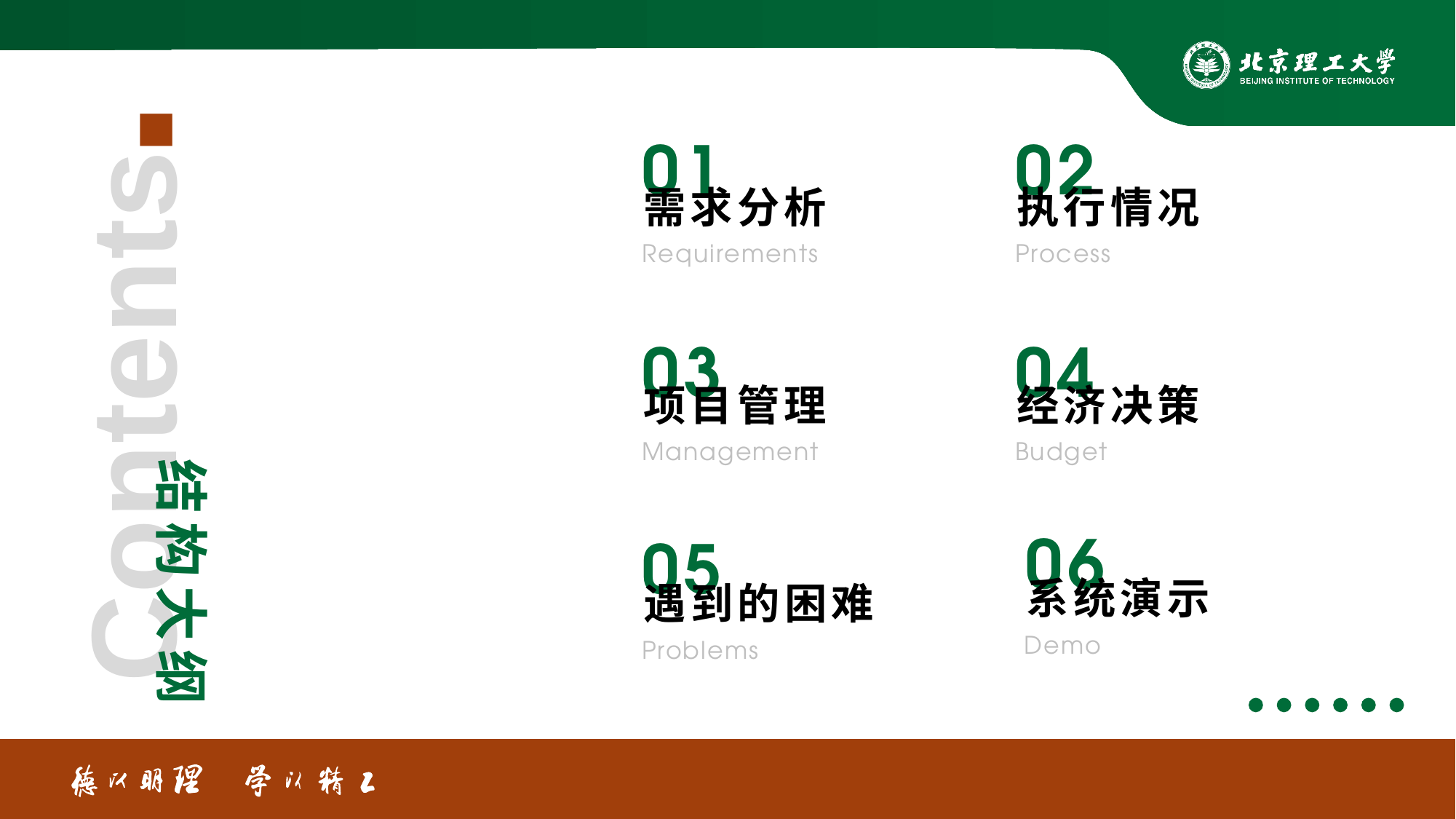

01
需求分析
Requirements
02
执行情况
Process

03
项目管理
Management
04
经济决策
Budget
06
系统演示
Demo
05
遇到的困难
Problems